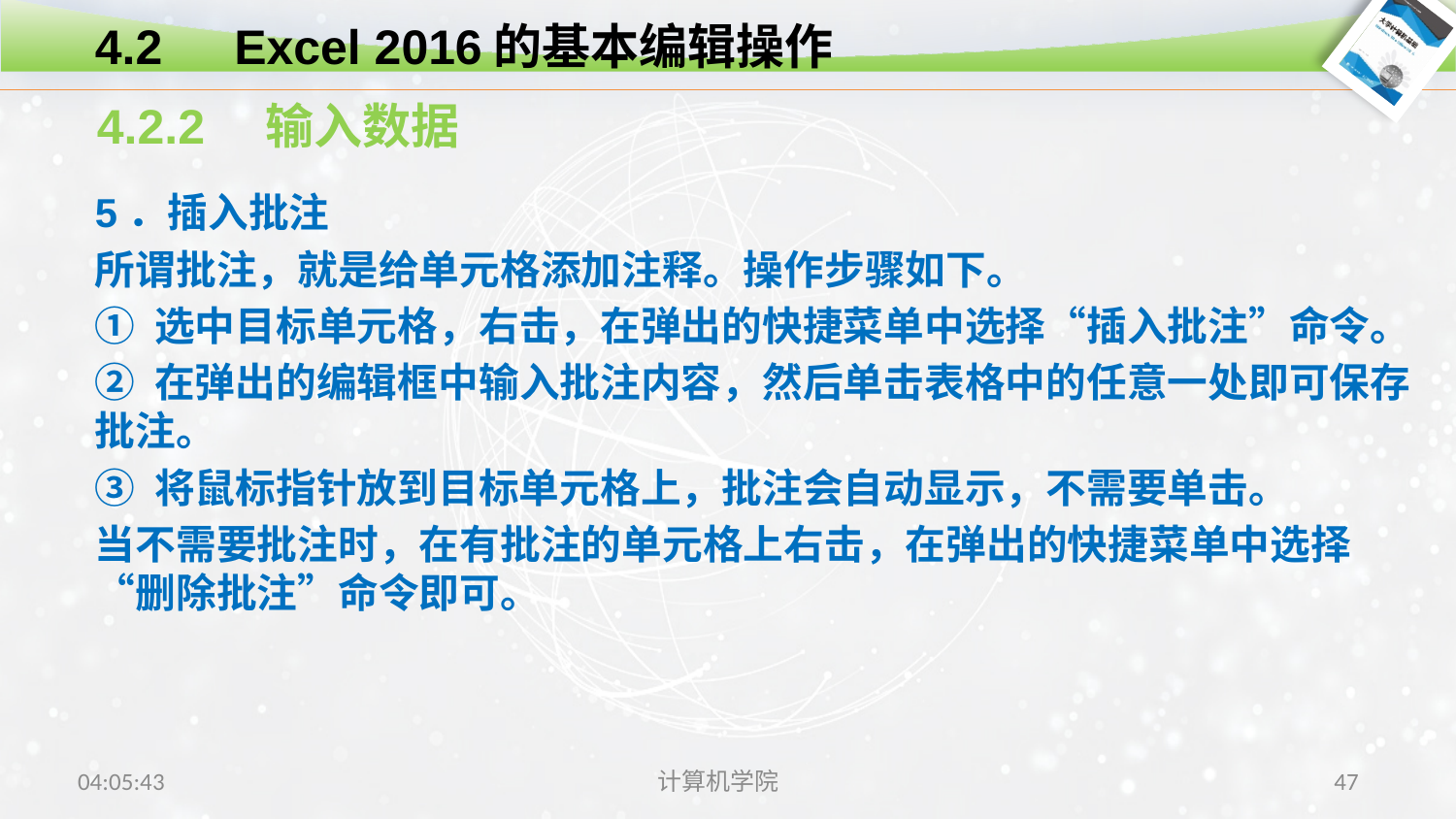

4.2　Excel 2016的基本编辑操作
4.2.2　输入数据

5．插入批注
所谓批注，就是给单元格添加注释。操作步骤如下。
① 选中目标单元格，右击，在弹出的快捷菜单中选择“插入批注”命令。
② 在弹出的编辑框中输入批注内容，然后单击表格中的任意一处即可保存批注。
③ 将鼠标指针放到目标单元格上，批注会自动显示，不需要单击。
当不需要批注时，在有批注的单元格上右击，在弹出的快捷菜单中选择“删除批注”命令即可。